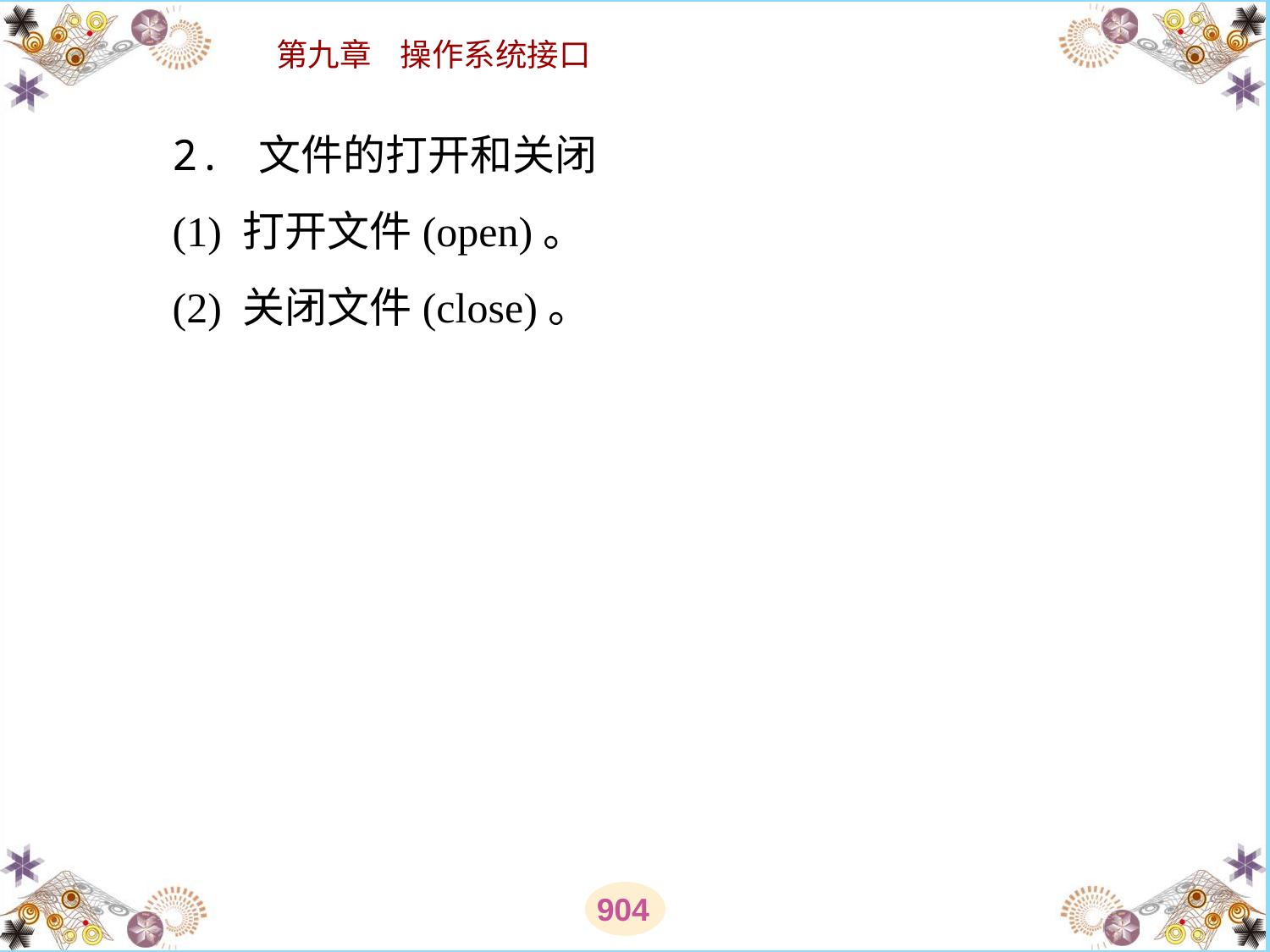

# 2. 文件的打开和关闭 　　(1) 打开文件(open)。 　　(2) 关闭文件(close)。